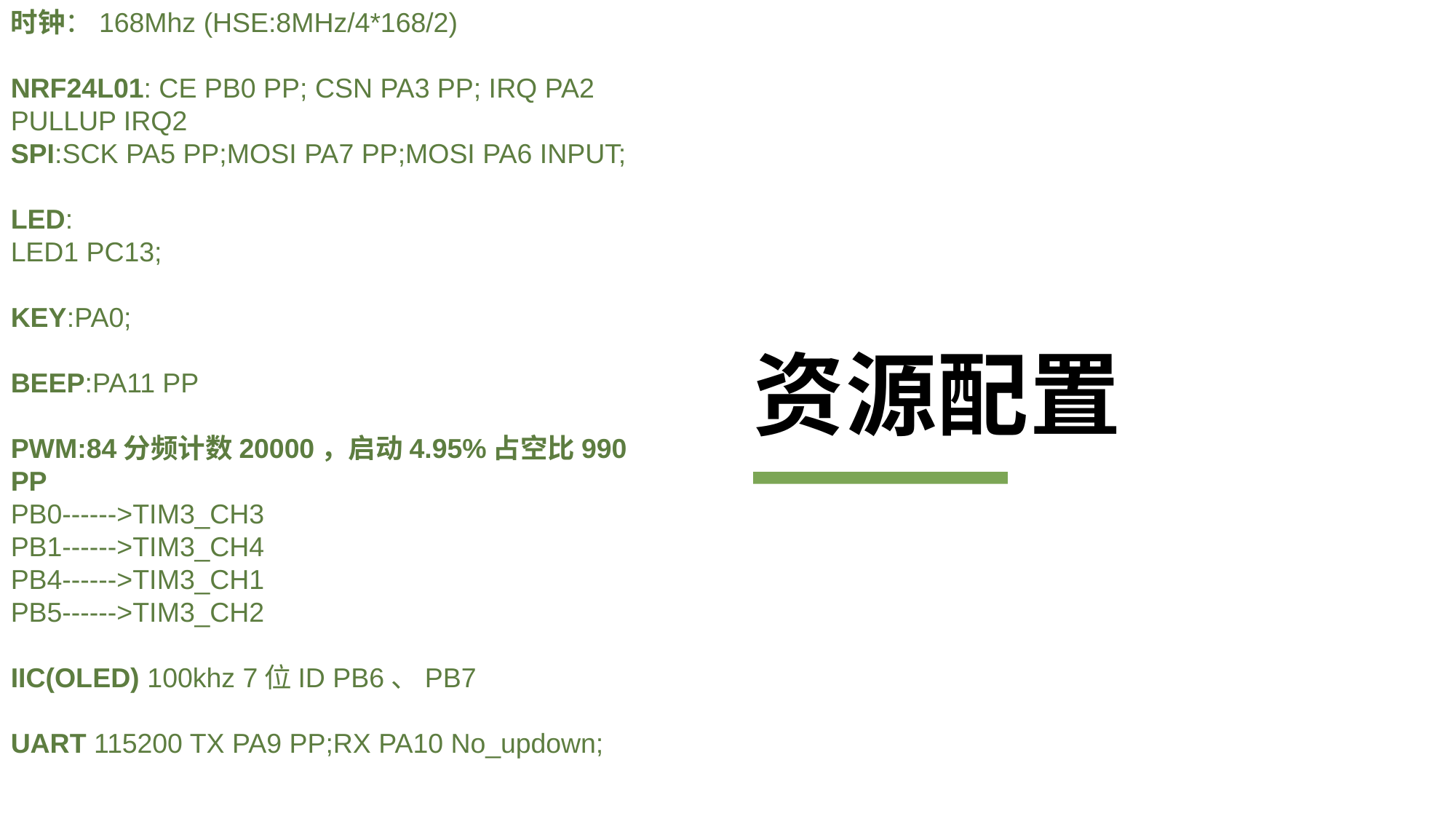

时钟：168Mhz (HSE:8MHz/4*168/2)

NRF24L01: CE PB0 PP; CSN PA3 PP; IRQ PA2 PULLUP IRQ2
SPI:SCK PA5 PP;MOSI PA7 PP;MOSI PA6 INPUT;

LED:
LED1 PC13;

KEY:PA0;

BEEP:PA11 PP

PWM:84分频计数20000，启动4.95%占空比990
PP
PB0------>TIM3_CH3
PB1------>TIM3_CH4
PB4------>TIM3_CH1
PB5------>TIM3_CH2

IIC(OLED) 100khz 7位ID PB6、PB7

UART 115200 TX PA9 PP;RX PA10 No_updown;

# 资源配置